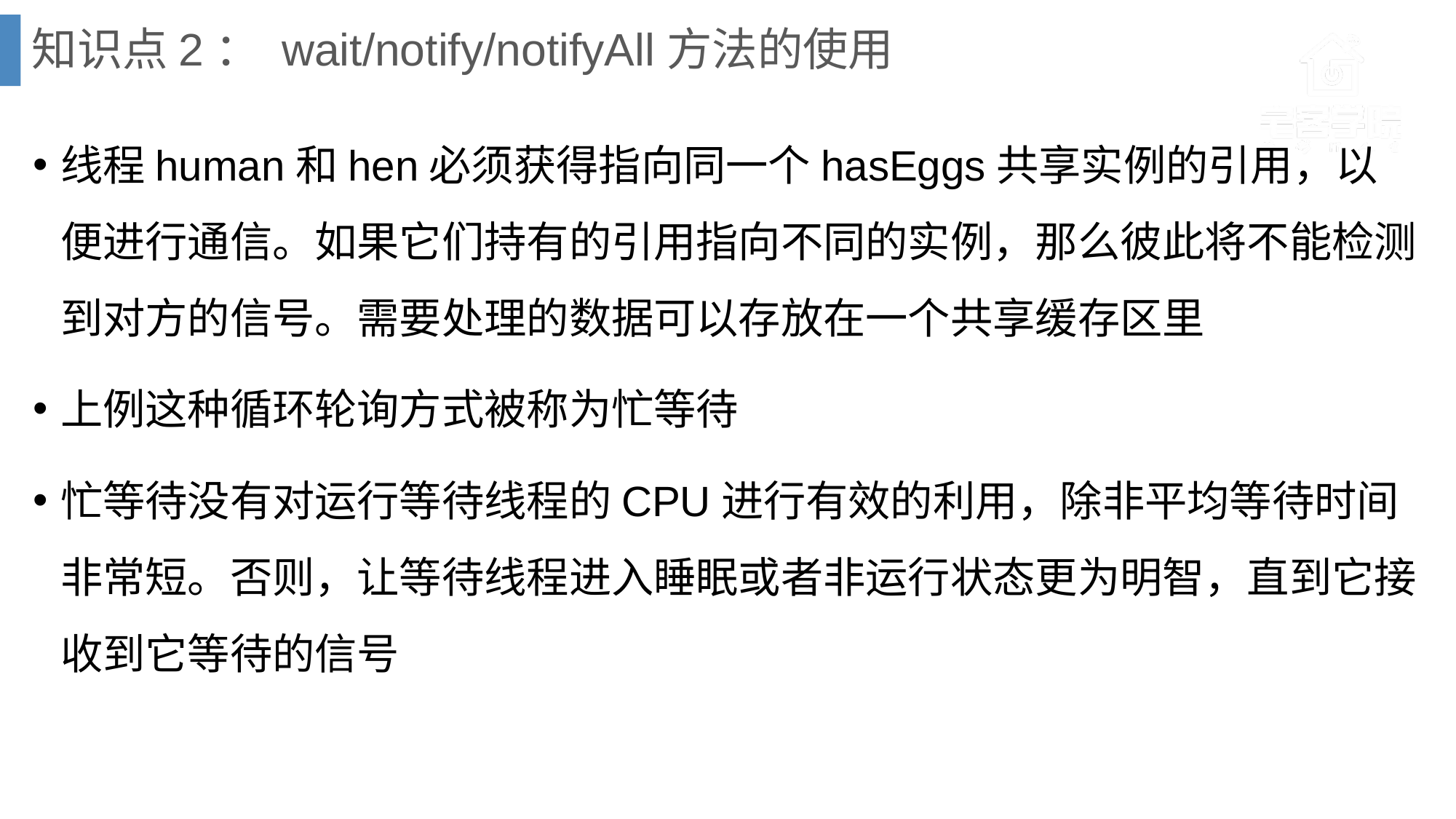

# 知识点2： wait/notify/notifyAll方法的使用
线程human和hen必须获得指向同一个hasEggs共享实例的引用，以便进行通信。如果它们持有的引用指向不同的实例，那么彼此将不能检测到对方的信号。需要处理的数据可以存放在一个共享缓存区里
上例这种循环轮询方式被称为忙等待
忙等待没有对运行等待线程的CPU进行有效的利用，除非平均等待时间非常短。否则，让等待线程进入睡眠或者非运行状态更为明智，直到它接收到它等待的信号